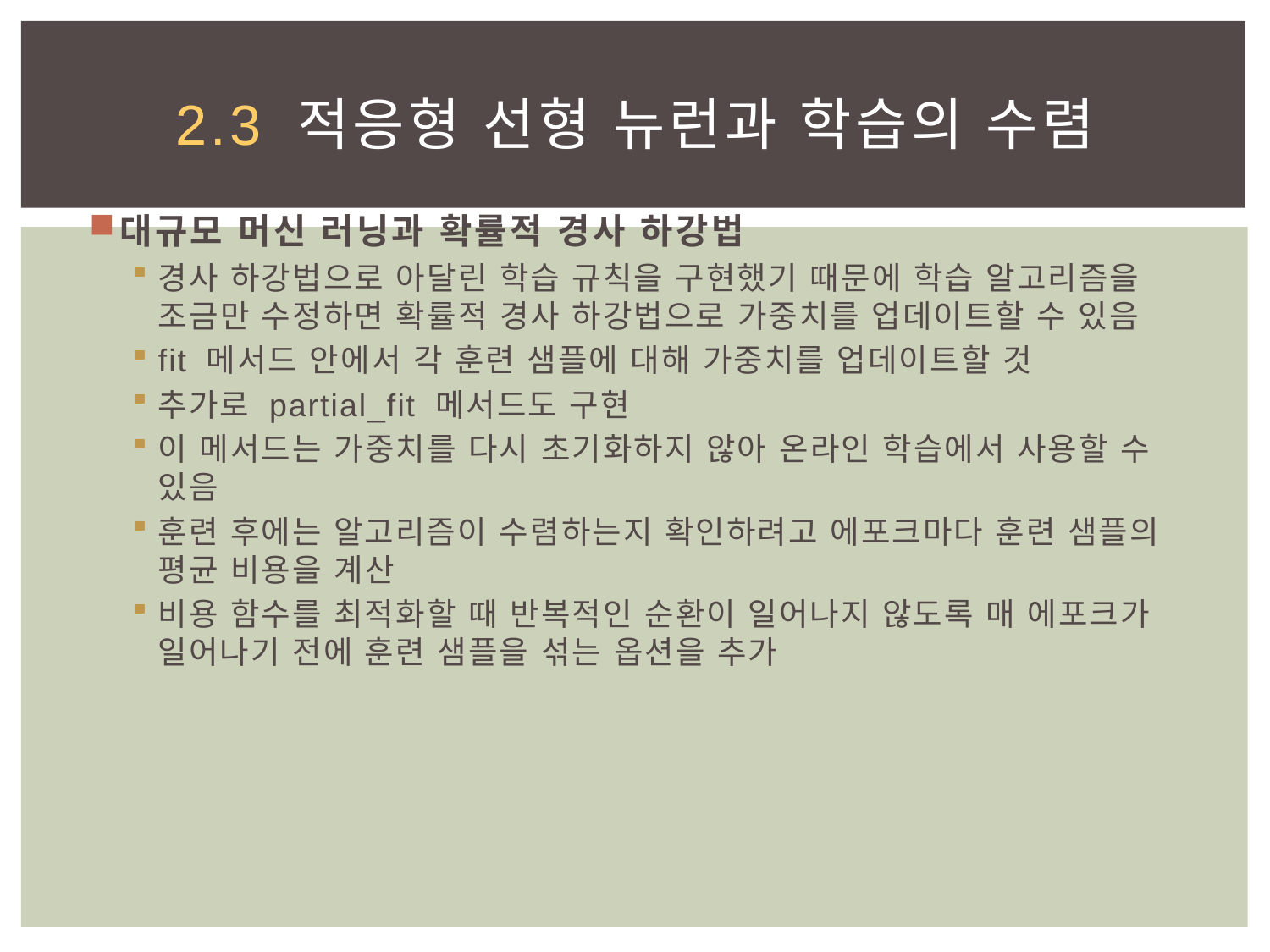

# 2.3 적응형 선형 뉴런과 학습의 수렴
대규모 머신 러닝과 확률적 경사 하강법
경사 하강법으로 아달린 학습 규칙을 구현했기 때문에 학습 알고리즘을 조금만 수정하면 확률적 경사 하강법으로 가중치를 업데이트할 수 있음
fit 메서드 안에서 각 훈련 샘플에 대해 가중치를 업데이트할 것
추가로 partial_fit 메서드도 구현
이 메서드는 가중치를 다시 초기화하지 않아 온라인 학습에서 사용할 수 있음
훈련 후에는 알고리즘이 수렴하는지 확인하려고 에포크마다 훈련 샘플의 평균 비용을 계산
비용 함수를 최적화할 때 반복적인 순환이 일어나지 않도록 매 에포크가 일어나기 전에 훈련 샘플을 섞는 옵션을 추가